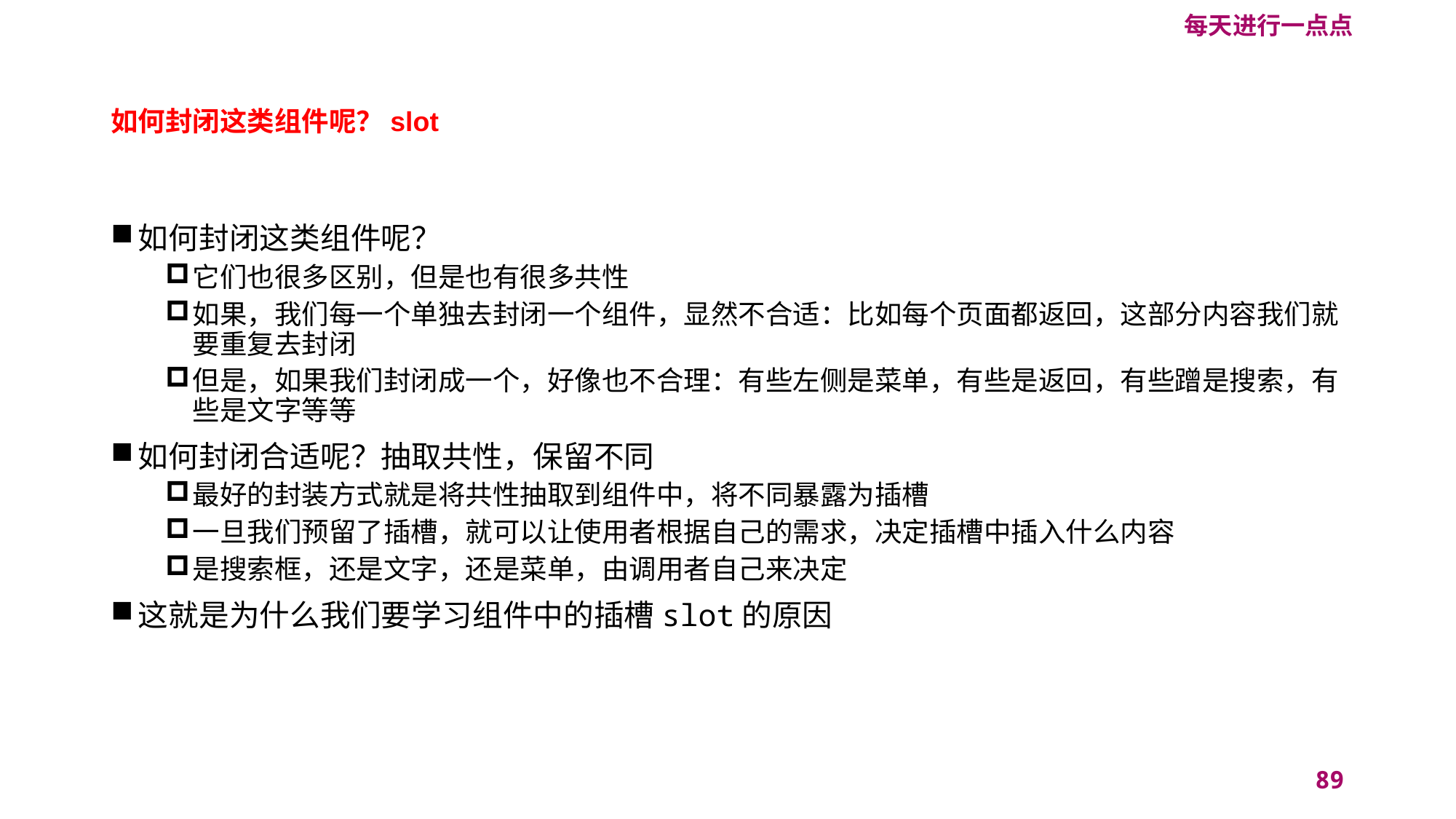

每天进行一点点
# 如何封闭这类组件呢？slot
如何封闭这类组件呢？
它们也很多区别，但是也有很多共性
如果，我们每一个单独去封闭一个组件，显然不合适：比如每个页面都返回，这部分内容我们就要重复去封闭
但是，如果我们封闭成一个，好像也不合理：有些左侧是菜单，有些是返回，有些蹭是搜索，有些是文字等等
如何封闭合适呢？抽取共性，保留不同
最好的封装方式就是将共性抽取到组件中，将不同暴露为插槽
一旦我们预留了插槽，就可以让使用者根据自己的需求，决定插槽中插入什么内容
是搜索框，还是文字，还是菜单，由调用者自己来决定
这就是为什么我们要学习组件中的插槽slot的原因
89